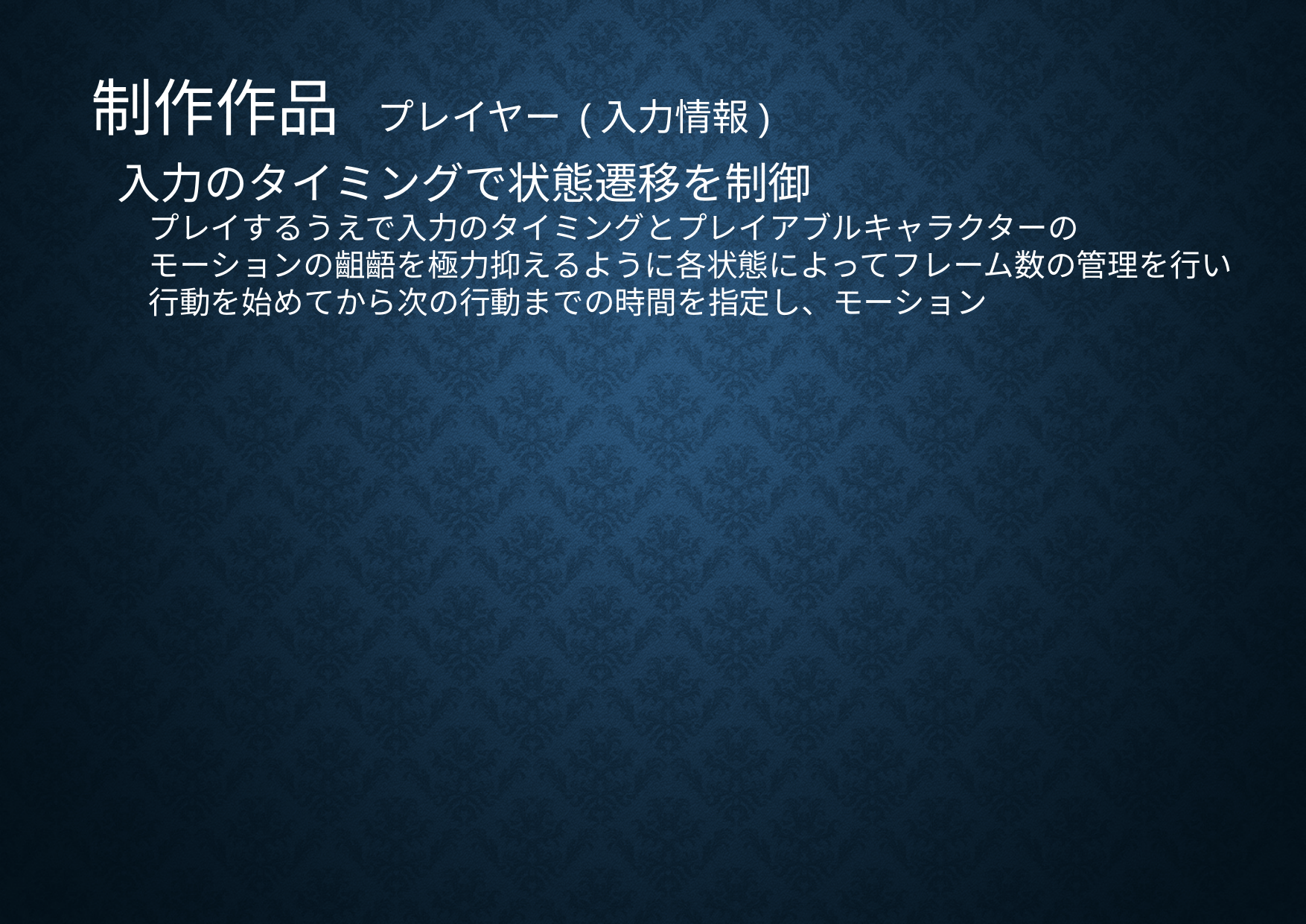

制作作品　プレイヤー (入力情報)
入力のタイミングで状態遷移を制御
　プレイするうえで入力のタイミングとプレイアブルキャラクターの
　モーションの齟齬を極力抑えるように各状態によってフレーム数の管理を行い
　行動を始めてから次の行動までの時間を指定し、モーション